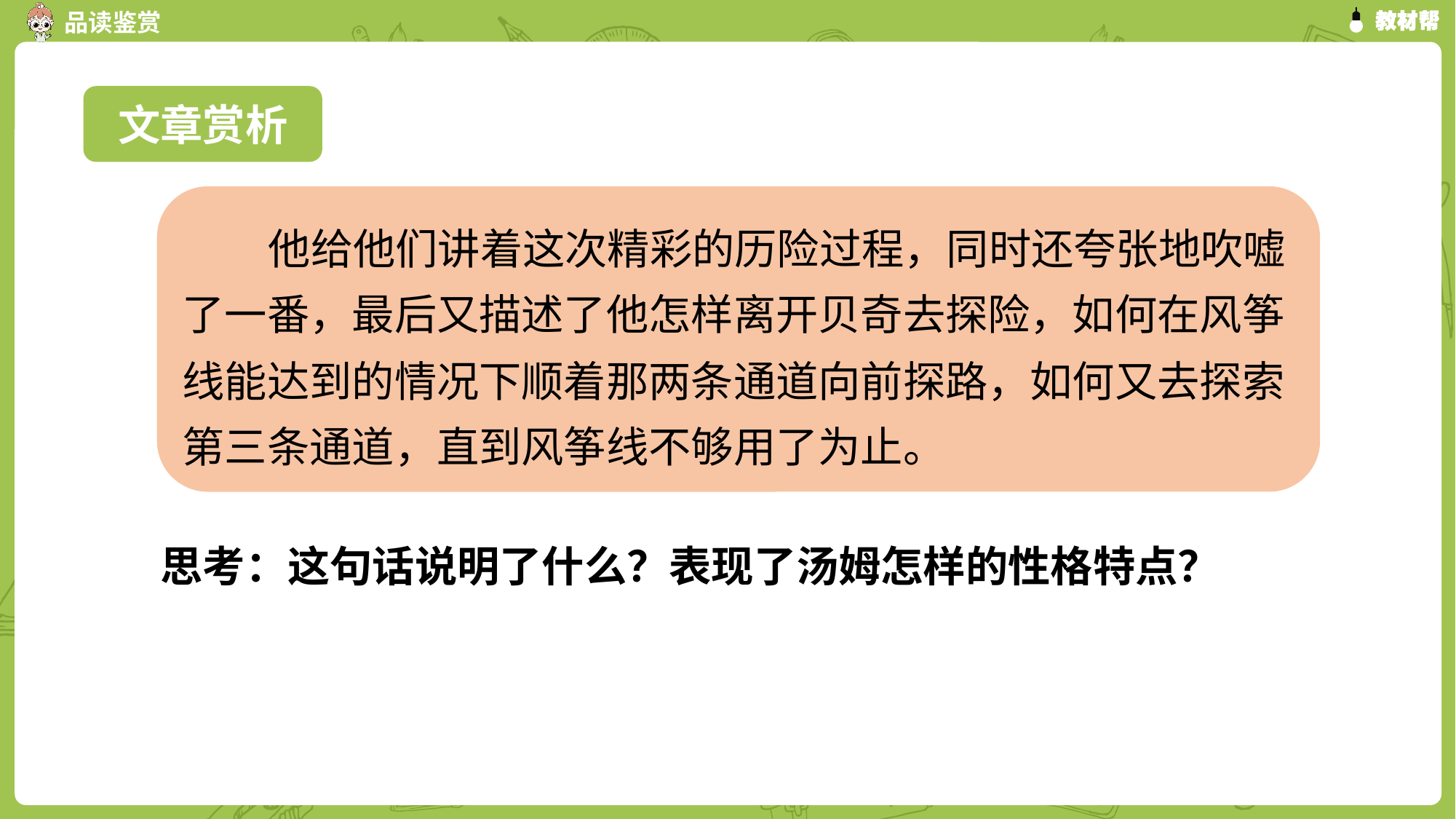

文章赏析
        他给他们讲着这次精彩的历险过程，同时还夸张地吹嘘了一番，最后又描述了他怎样离开贝奇去探险，如何在风筝线能达到的情况下顺着那两条通道向前探路，如何又去探索第三条通道，直到风筝线不够用了为止。
    思考：这句话说明了什么？表现了汤姆怎样的性格特点？